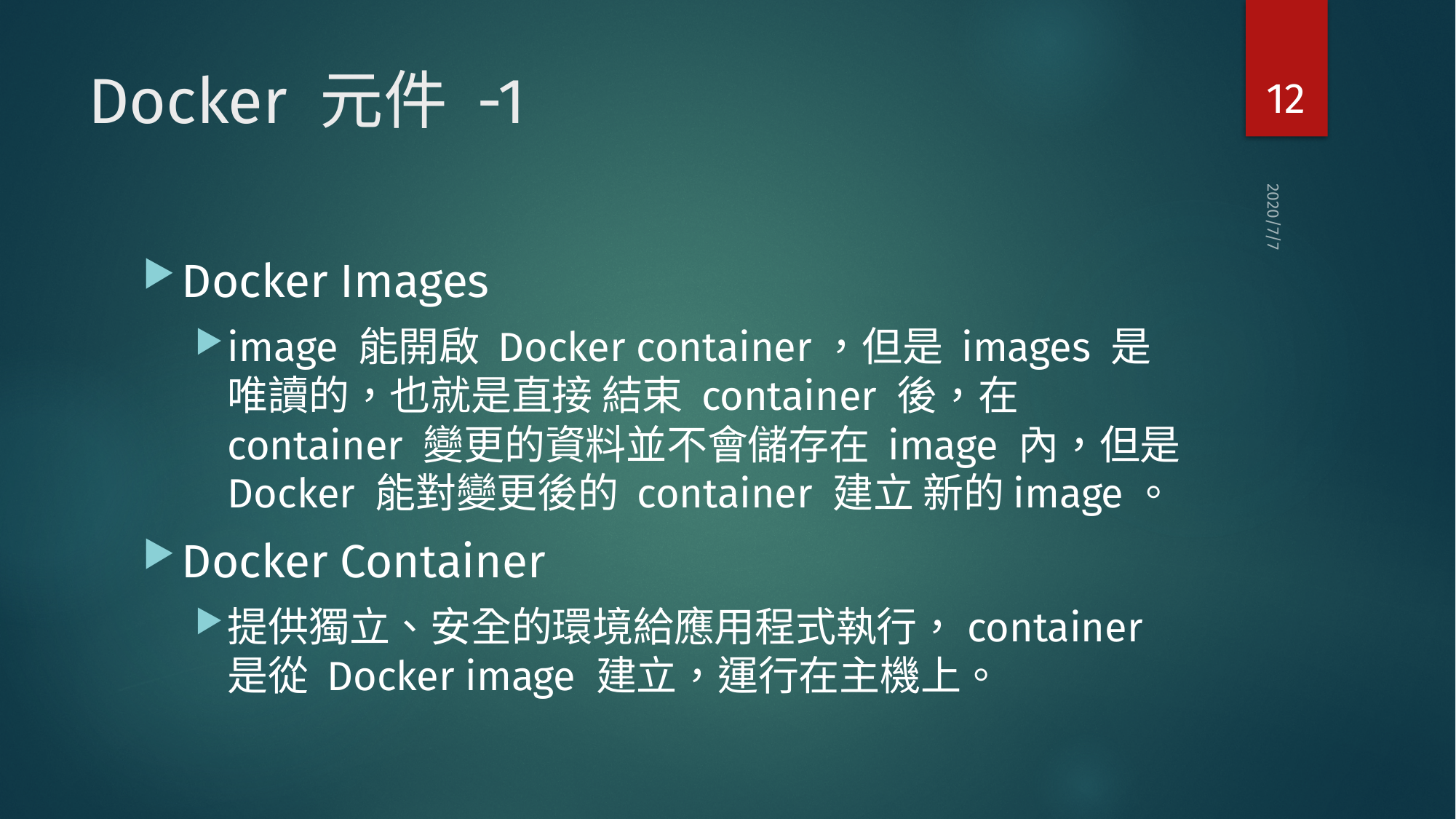

12
# Docker 元件 -1
2020/7/7
Docker Images
image 能開啟 Docker container，但是 images 是唯讀的，也就是直接 結束 container 後，在 container 變更的資料並不會儲存在 image 內，但是 Docker 能對變更後的 container 建立 新的image。
Docker Container
提供獨立、安全的環境給應用程式執行，container 是從 Docker image 建立，運行在主機上。